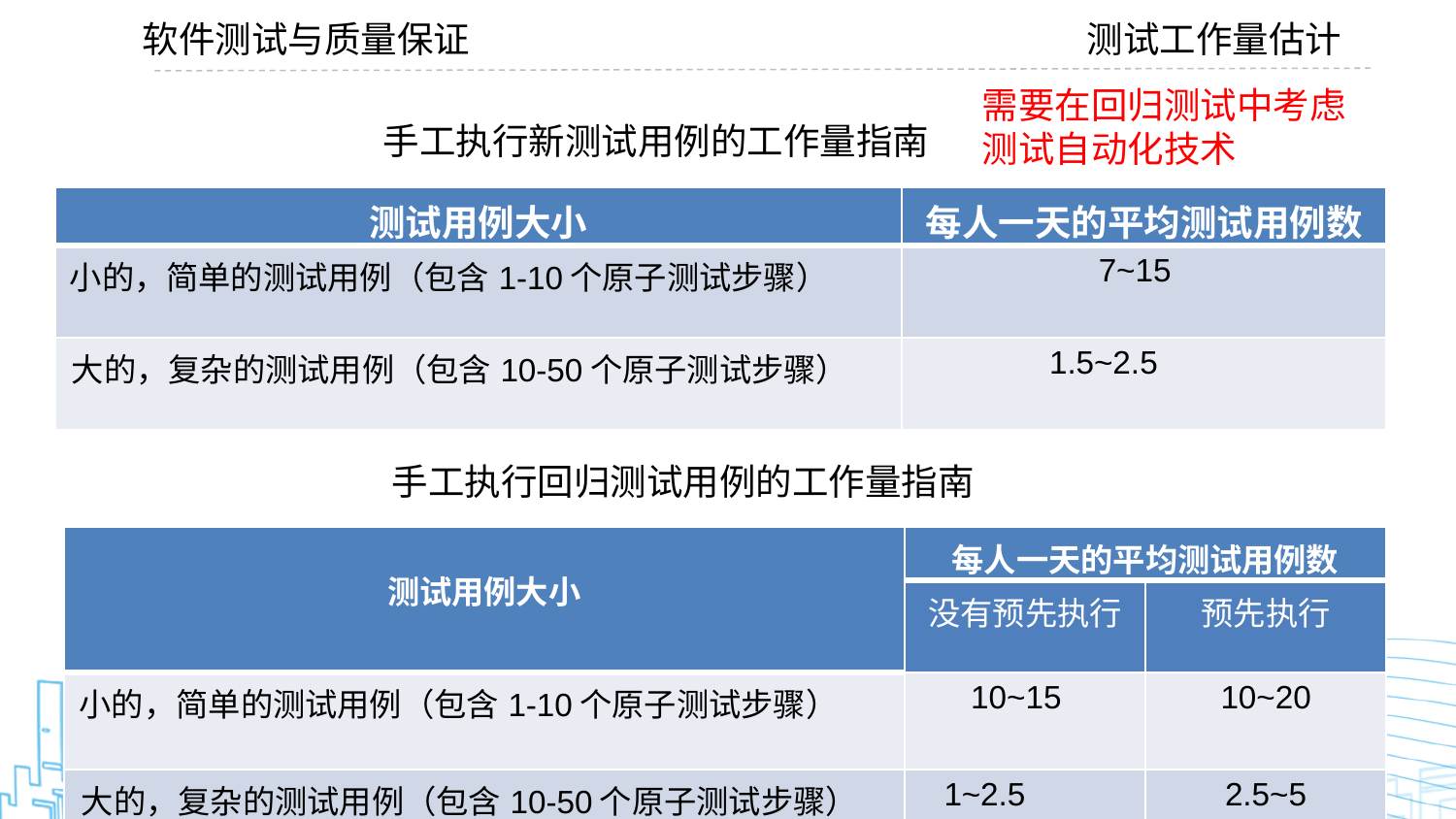

软件测试与质量保证
测试工作量估计
需要在回归测试中考虑测试自动化技术
手工执行新测试用例的工作量指南
| 测试用例大小 | 每人一天的平均测试用例数 |
| --- | --- |
| 小的，简单的测试用例（包含1-10个原子测试步骤） | 7~15 |
| 大的，复杂的测试用例（包含10-50个原子测试步骤） | 1.5~2.5 |
手工执行回归测试用例的工作量指南
| 测试用例大小 | 每人一天的平均测试用例数 |  |
| --- | --- | --- |
|  | 没有预先执行 | 预先执行 |
| 小的，简单的测试用例（包含1-10个原子测试步骤） | 10~15 | 10~20 |
| 大的，复杂的测试用例（包含10-50个原子测试步骤） | 1~2.5 | 2.5~5 |